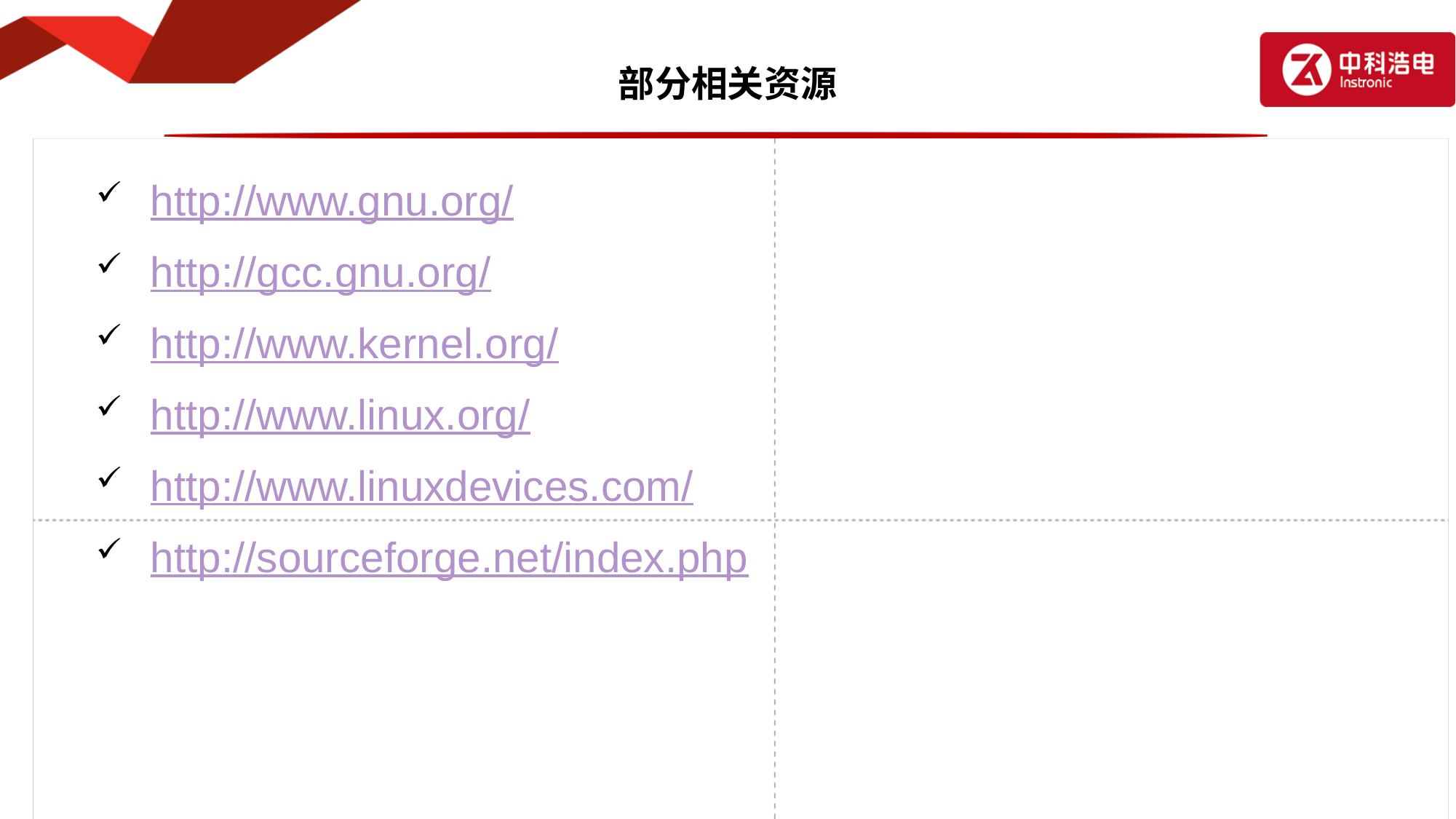

# 部分相关资源
http://www.gnu.org/
http://gcc.gnu.org/
http://www.kernel.org/
http://www.linux.org/
http://www.linuxdevices.com/
http://sourceforge.net/index.php